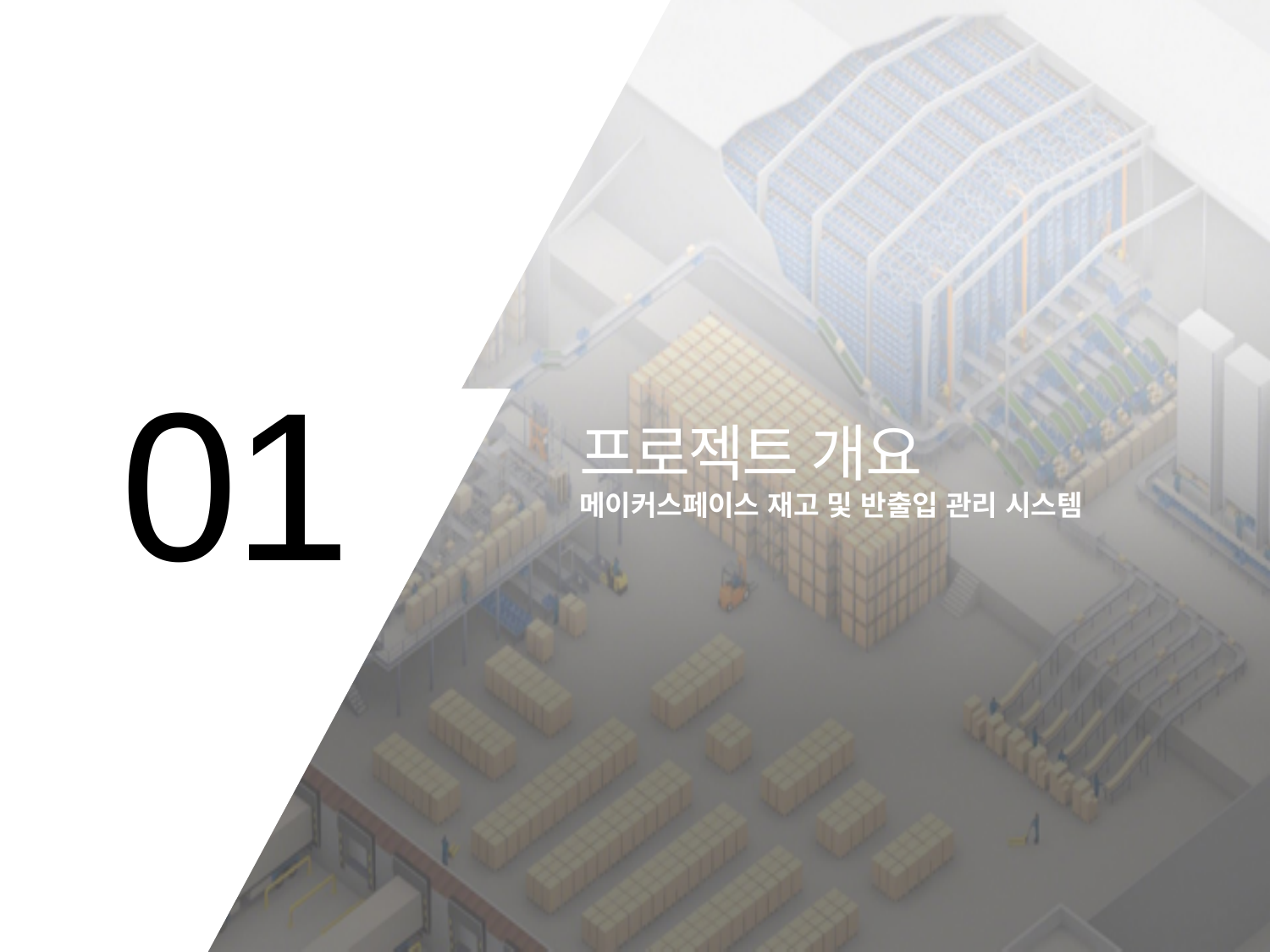

01
프로젝트 개요
메이커스페이스 재고 및 반출입 관리 시스템